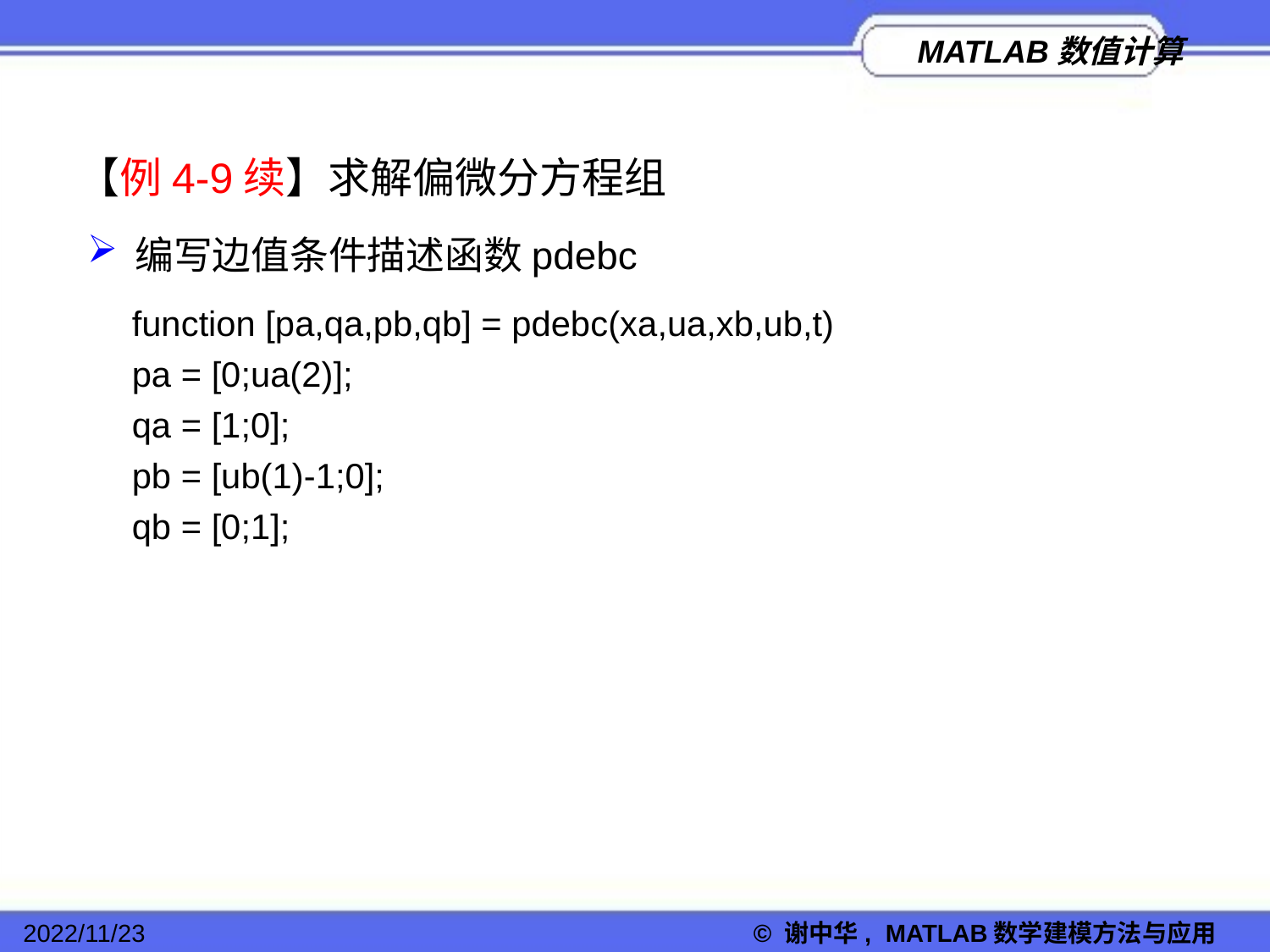

【例4-9续】求解偏微分方程组
编写边值条件描述函数pdebc
function [pa,qa,pb,qb] = pdebc(xa,ua,xb,ub,t)
pa = [0;ua(2)];
qa = [1;0];
pb = [ub(1)-1;0];
qb = [0;1];
2022/11/23
© 谢中华,  MATLAB数学建模方法与应用